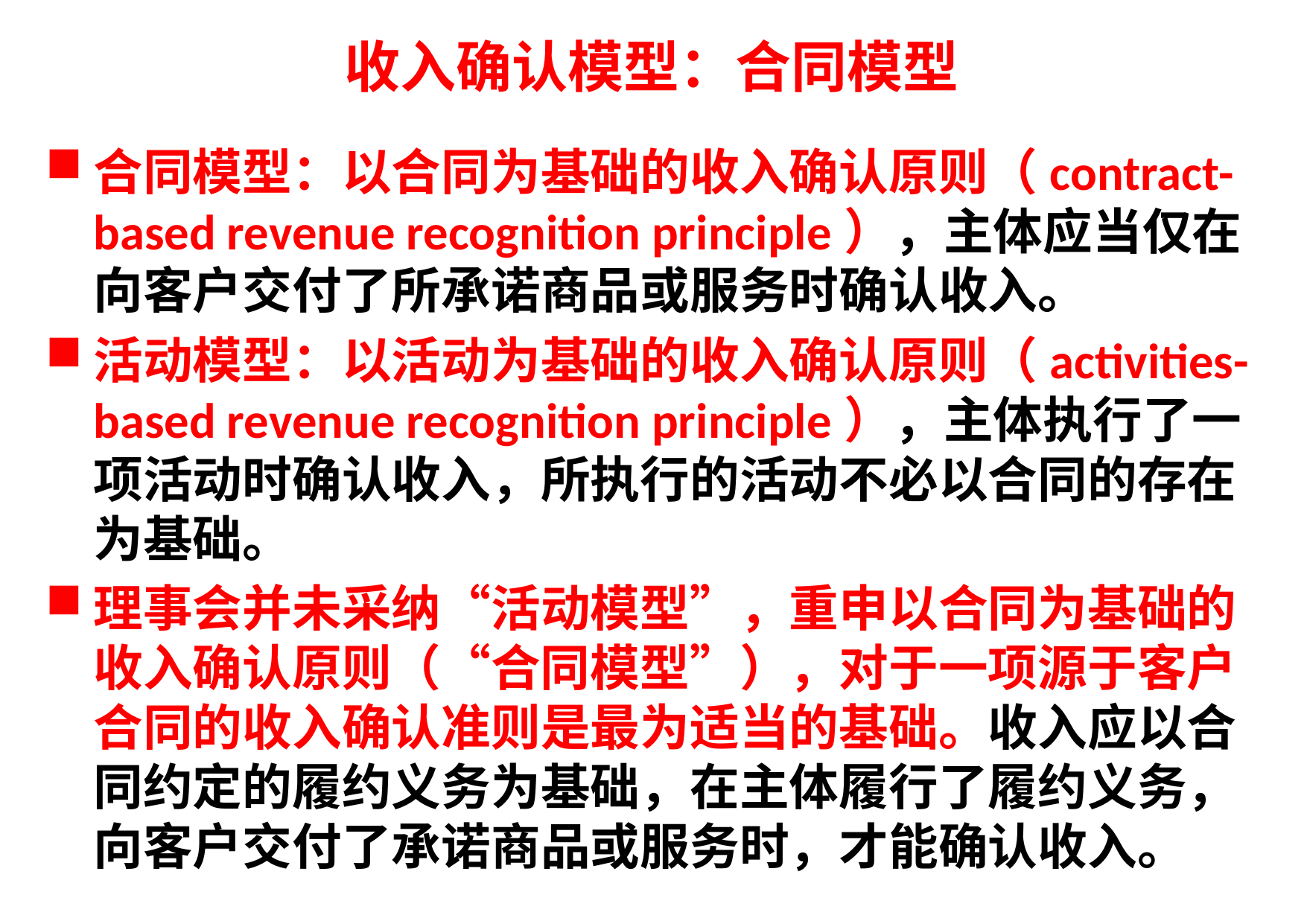

# 收入确认模型：合同模型
合同模型：以合同为基础的收入确认原则（contract-based revenue recognition principle），主体应当仅在向客户交付了所承诺商品或服务时确认收入。
活动模型：以活动为基础的收入确认原则（activities-based revenue recognition principle），主体执行了一项活动时确认收入，所执行的活动不必以合同的存在为基础。
理事会并未采纳“活动模型”，重申以合同为基础的收入确认原则（“合同模型”），对于一项源于客户合同的收入确认准则是最为适当的基础。收入应以合同约定的履约义务为基础，在主体履行了履约义务，向客户交付了承诺商品或服务时，才能确认收入。
59